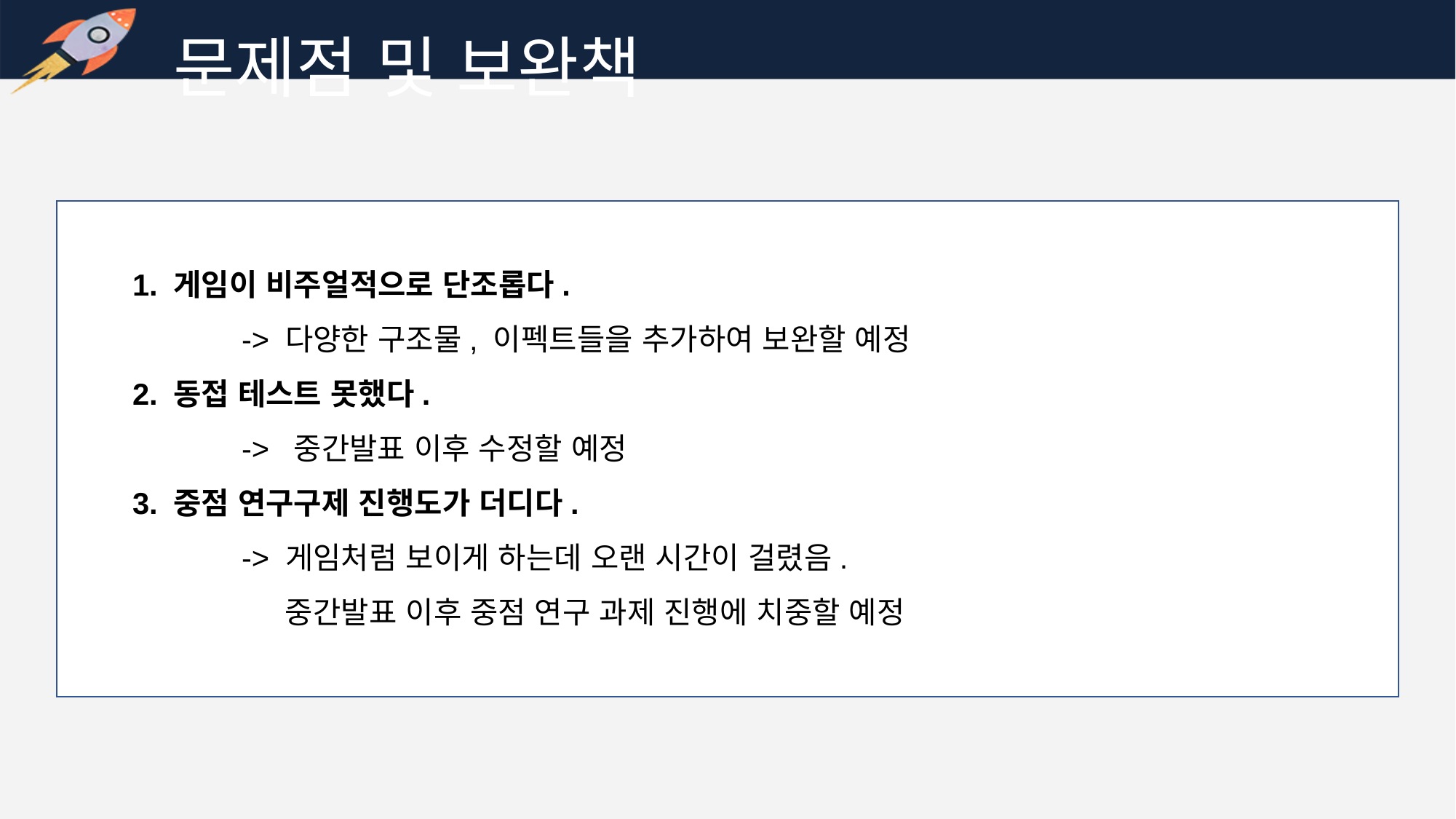

문제점 및 보완책

1. 게임이 비주얼적으로 단조롭다.
	-> 다양한 구조물, 이펙트들을 추가하여 보완할 예정
2. 동접 테스트 못했다.
	->  중간발표 이후 수정할 예정
3. 중점 연구구제 진행도가 더디다.
	-> 게임처럼 보이게 하는데 오랜 시간이 걸렸음.
                 중간발표 이후 중점 연구 과제 진행에 치중할 예정